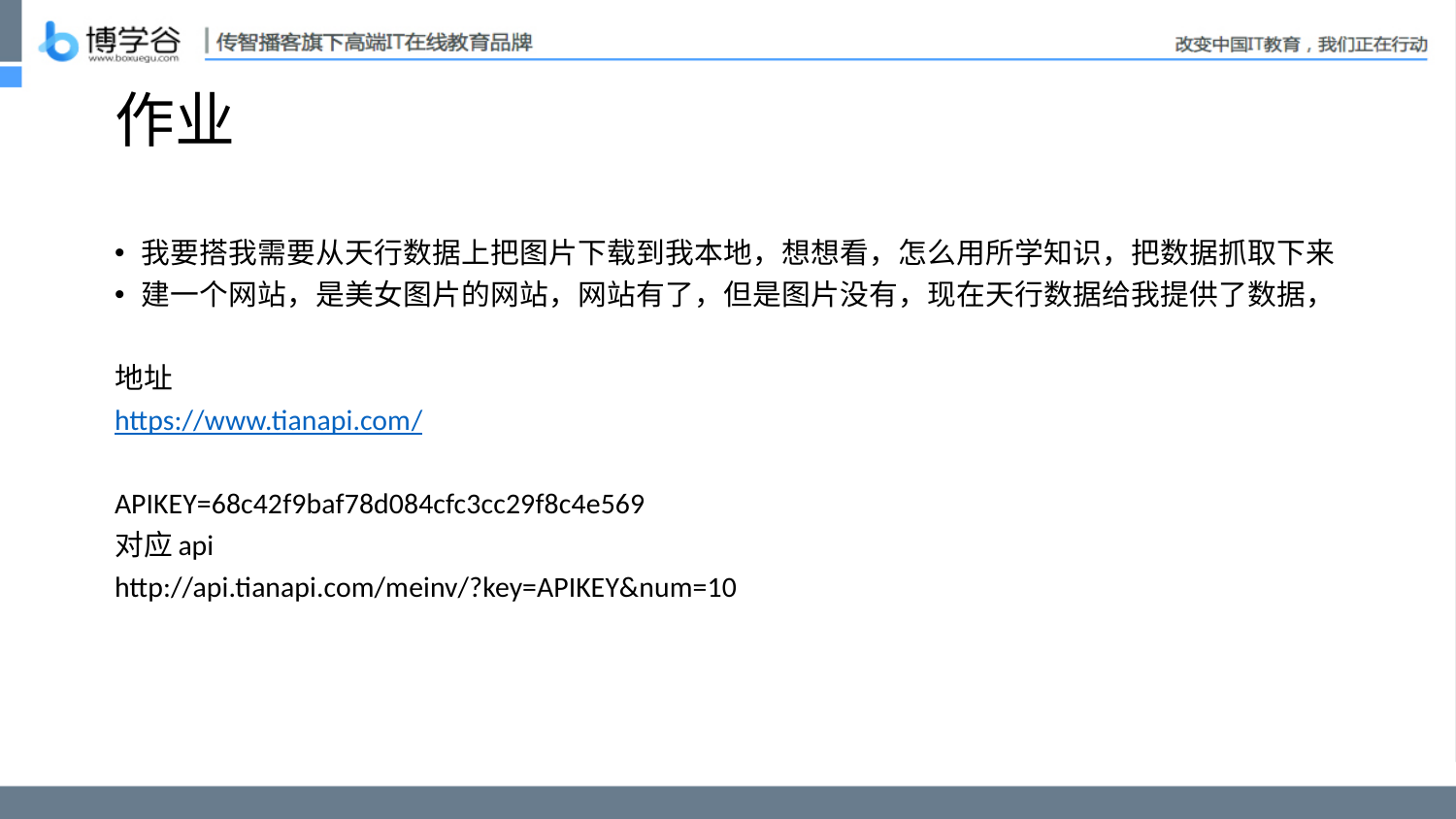

# 作业
我要搭我需要从天行数据上把图片下载到我本地，想想看，怎么用所学知识，把数据抓取下来
建一个网站，是美女图片的网站，网站有了，但是图片没有，现在天行数据给我提供了数据，

地址
https://www.tianapi.com/

APIKEY=68c42f9baf78d084cfc3cc29f8c4e569
对应api
http://api.tianapi.com/meinv/?key=APIKEY&num=10